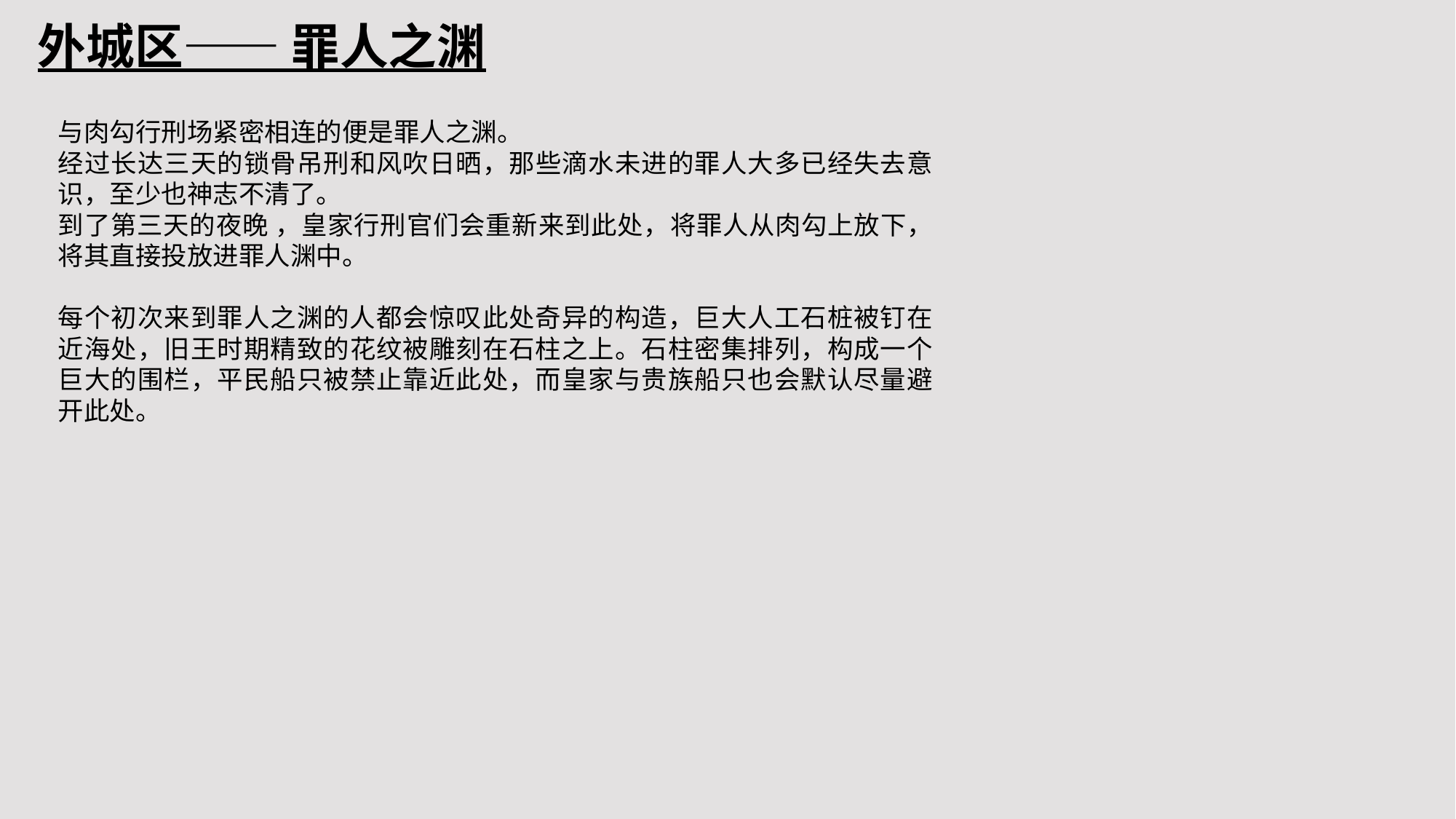

外城区—— 罪人之渊
与肉勾行刑场紧密相连的便是罪人之渊。
经过长达三天的锁骨吊刑和风吹日晒，那些滴水未进的罪人大多已经失去意识，至少也神志不清了。
到了第三天的夜晚 ，皇家行刑官们会重新来到此处，将罪人从肉勾上放下，将其直接投放进罪人渊中。

每个初次来到罪人之渊的人都会惊叹此处奇异的构造，巨大人工石桩被钉在近海处，旧王时期精致的花纹被雕刻在石柱之上。石柱密集排列，构成一个巨大的围栏，平民船只被禁止靠近此处，而皇家与贵族船只也会默认尽量避开此处。